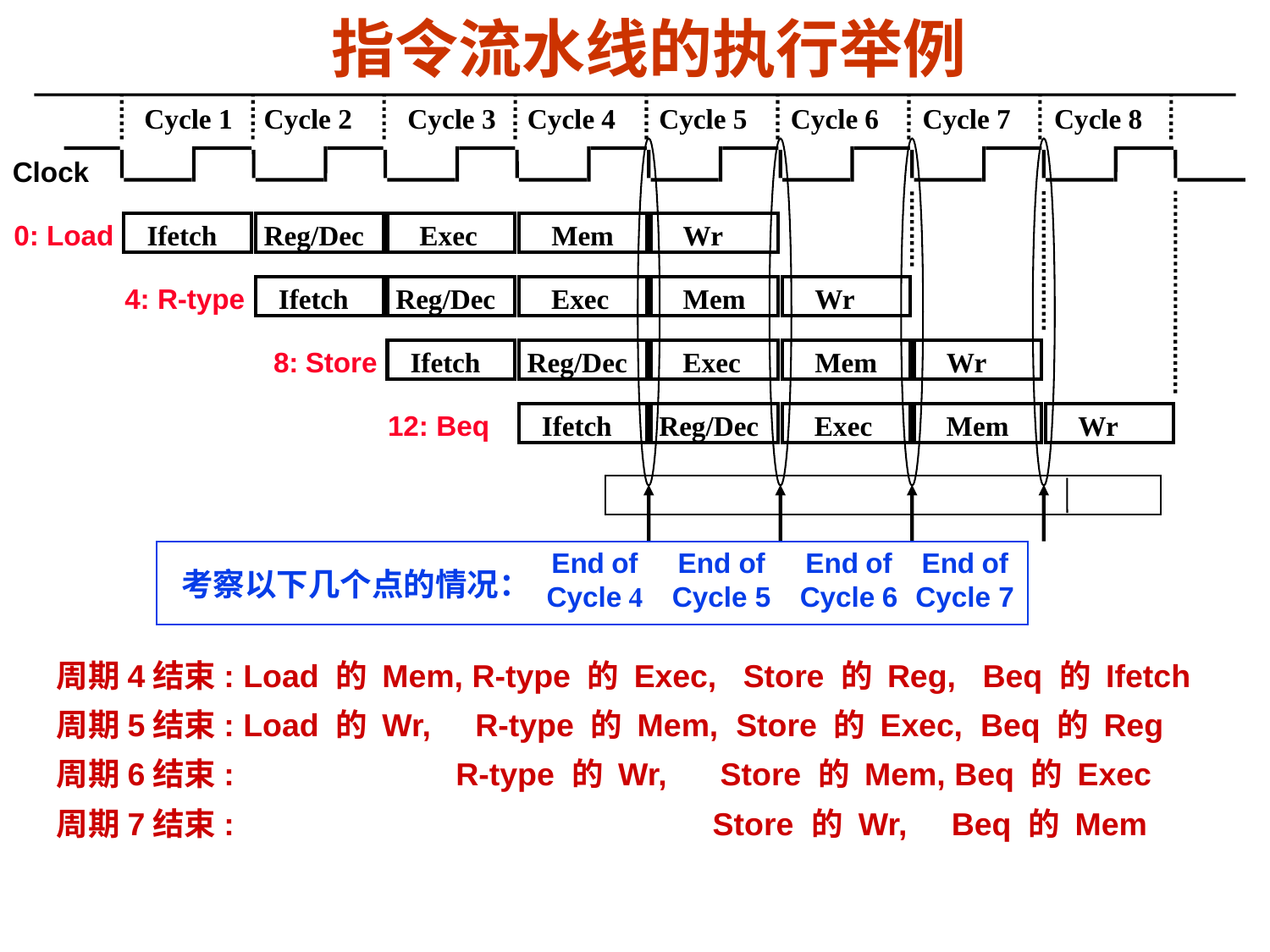

# 指令流水线的执行举例
Cycle 1
Cycle 2
Cycle 3
Cycle 4
Cycle 5
Cycle 6
Cycle 7
Cycle 8

Clock

0: Load
Ifetch

Reg/Dec

Exec

Mem

Wr

4: R-type
Ifetch

Reg/Dec

Exec

Mem

Wr

8: Store
Ifetch

Reg/Dec

Exec

Mem

Wr

                         12: Beq
Ifetch

Reg/Dec

Exec

Mem

Wr

End of
Cycle 4
End of
Cycle 5
End of
Cycle 6
End of
Cycle 7

考察以下几个点的情况：
周期4结束: Load 的 Mem, R-type 的 Exec,   Store 的 Reg,   Beq 的 Ifetch
周期5结束: Load 的 Wr,     R-type 的 Mem,  Store 的 Exec,  Beq 的 Reg
周期6结束:                         R-type 的 Wr,      Store 的 Mem, Beq 的 Exec
周期7结束:                                                      Store 的 Wr,     Beq 的 Mem